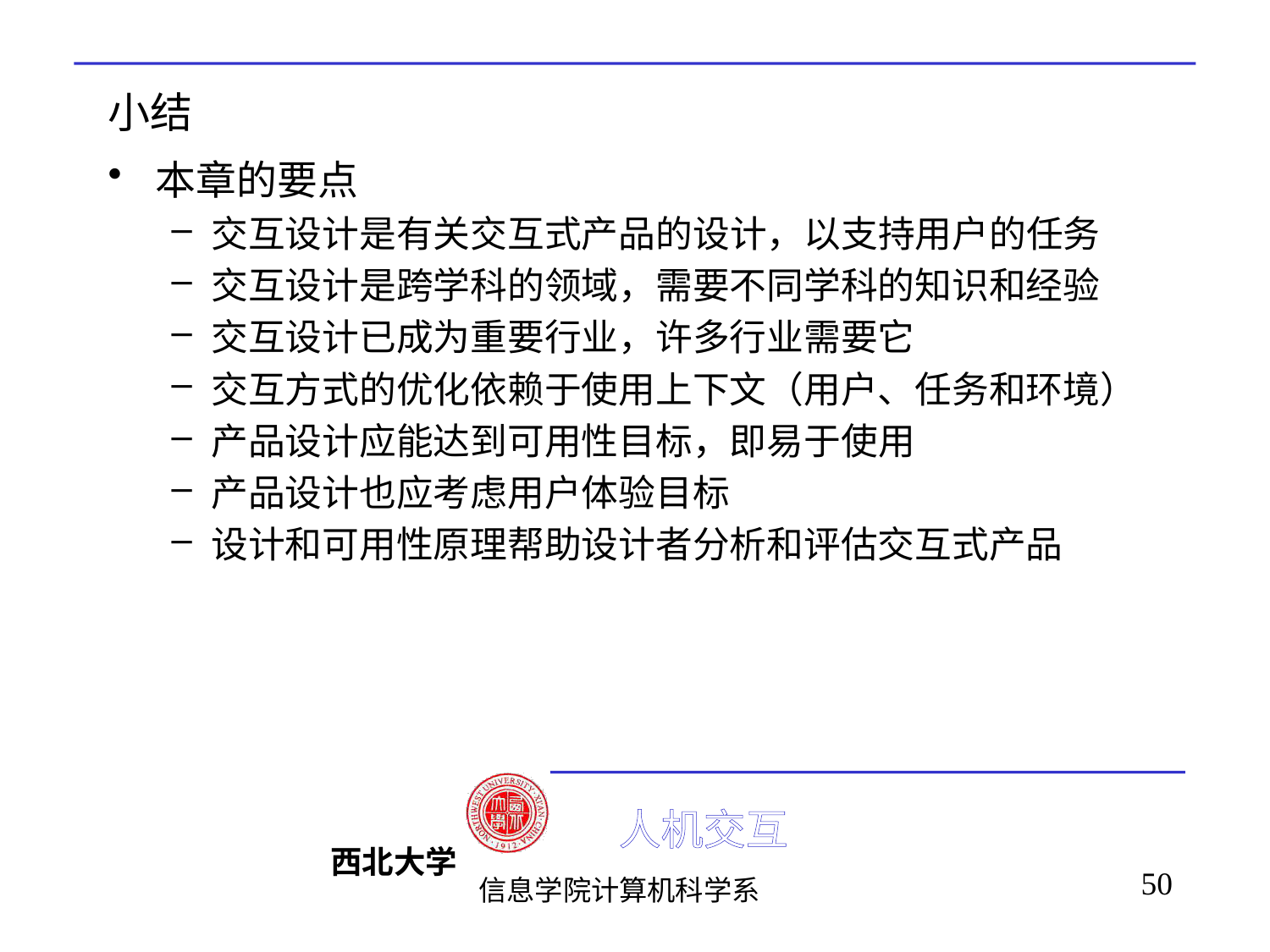

# 小结
本章的要点
交互设计是有关交互式产品的设计，以支持用户的任务
交互设计是跨学科的领域，需要不同学科的知识和经验
交互设计已成为重要行业，许多行业需要它
交互方式的优化依赖于使用上下文（用户、任务和环境）
产品设计应能达到可用性目标，即易于使用
产品设计也应考虑用户体验目标
设计和可用性原理帮助设计者分析和评估交互式产品
50